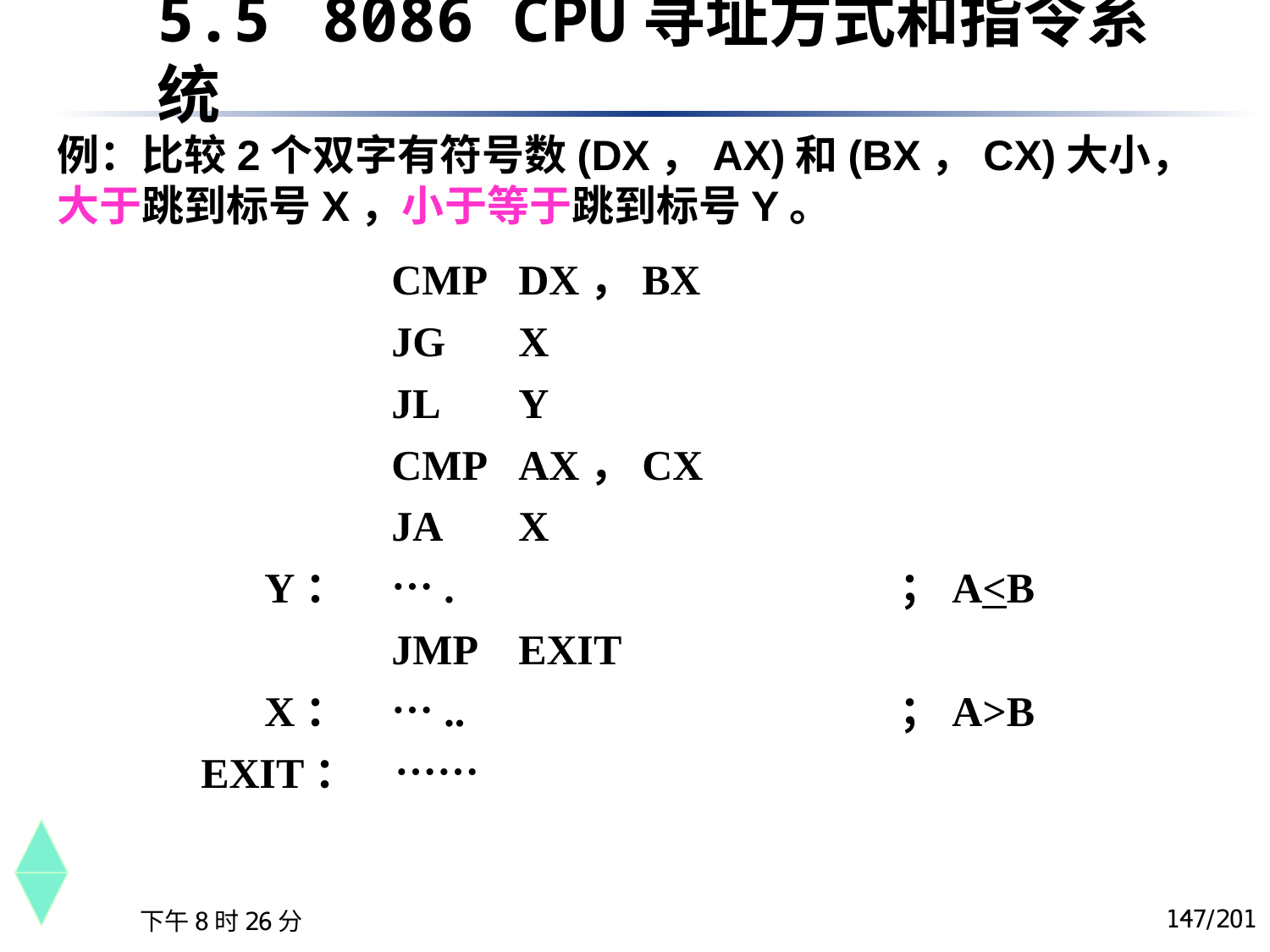

5.5	 8086 CPU寻址方式和指令系统
例：比较2个双字有符号数(DX，AX)和(BX，CX)大小，大于跳到标号X，小于等于跳到标号Y。
		CMP	DX，BX
		JG	X
		JL	Y
		CMP	AX，CX
		JA	X
	Y：	….				；A<B
		JMP	EXIT
	X：	…..				；A>B
      EXIT：    ……
147/201
下午8时26分